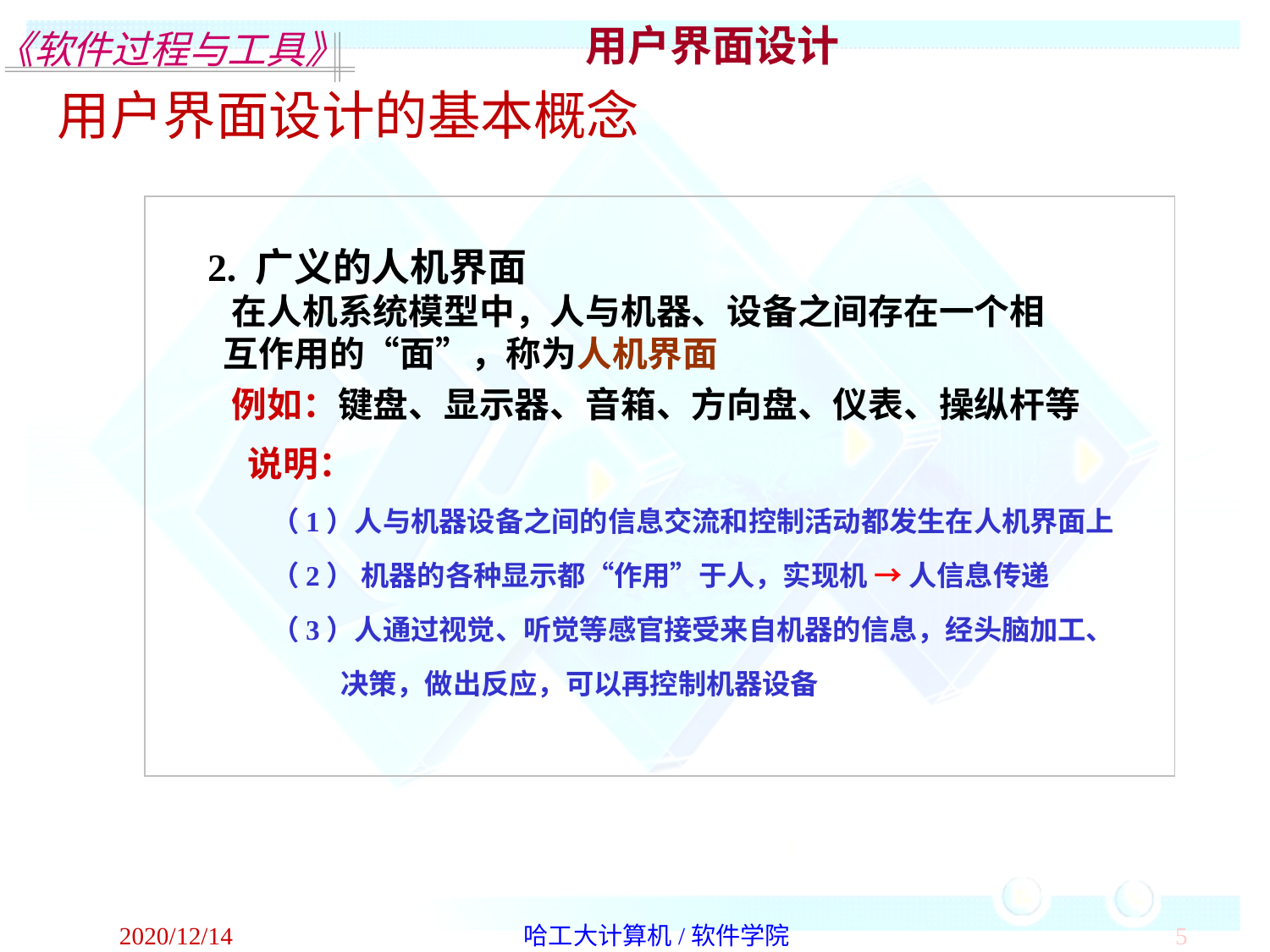

用户界面设计
用户界面设计的基本概念

2. 广义的人机界面
  在人机系统模型中，人与机器、设备之间存在一个相
  互作用的“面”，称为人机界面

  例如：键盘、显示器、音箱、方向盘、仪表、操纵杆等

    说明：
（1）人与机器设备之间的信息交流和控制活动都发生在人机界面上
（2） 机器的各种显示都“作用”于人，实现机 → 人信息传递
（3）人通过视觉、听觉等感官接受来自机器的信息，经头脑加工、
           决策，做出反应，可以再控制机器设备